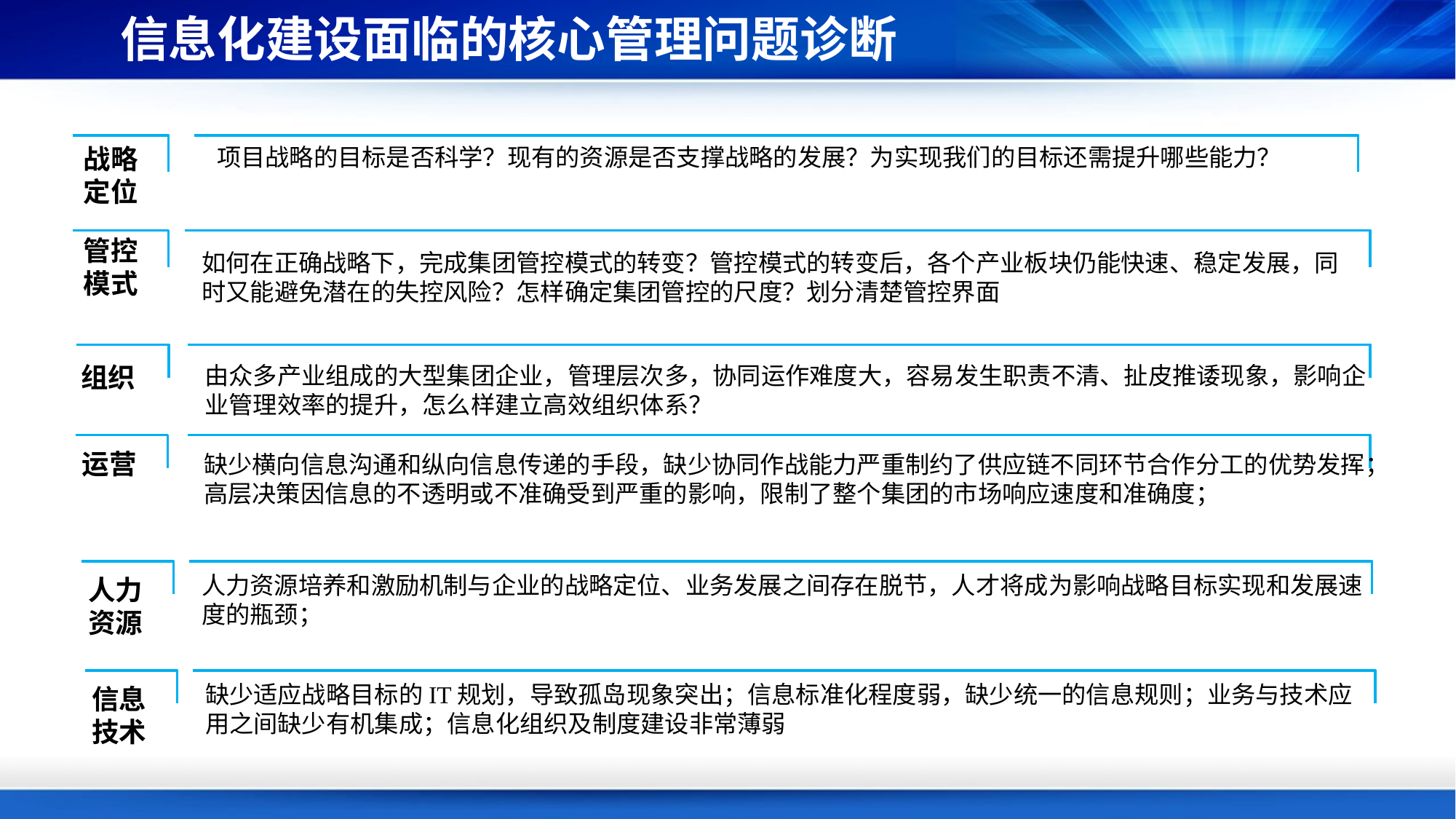

信息化建设面临的核心管理问题诊断

战略
定位
项目战略的目标是否科学？现有的资源是否支撑战略的发展？为实现我们的目标还需提升哪些能力？
管控
模式

如何在正确战略下，完成集团管控模式的转变？管控模式的转变后，各个产业板块仍能快速、稳定发展，同时又能避免潜在的失控风险？怎样确定集团管控的尺度？划分清楚管控界面

组织
由众多产业组成的大型集团企业，管理层次多，协同运作难度大，容易发生职责不清、扯皮推诿现象，影响企业管理效率的提升，怎么样建立高效组织体系？

运营
缺少横向信息沟通和纵向信息传递的手段，缺少协同作战能力严重制约了供应链不同环节合作分工的优势发挥；高层决策因信息的不透明或不准确受到严重的影响，限制了整个集团的市场响应速度和准确度；

人力资源培养和激励机制与企业的战略定位、业务发展之间存在脱节，人才将成为影响战略目标实现和发展速度的瓶颈；
人力
资源

缺少适应战略目标的IT规划，导致孤岛现象突出；信息标准化程度弱，缺少统一的信息规则；业务与技术应用之间缺少有机集成；信息化组织及制度建设非常薄弱
信息
技术